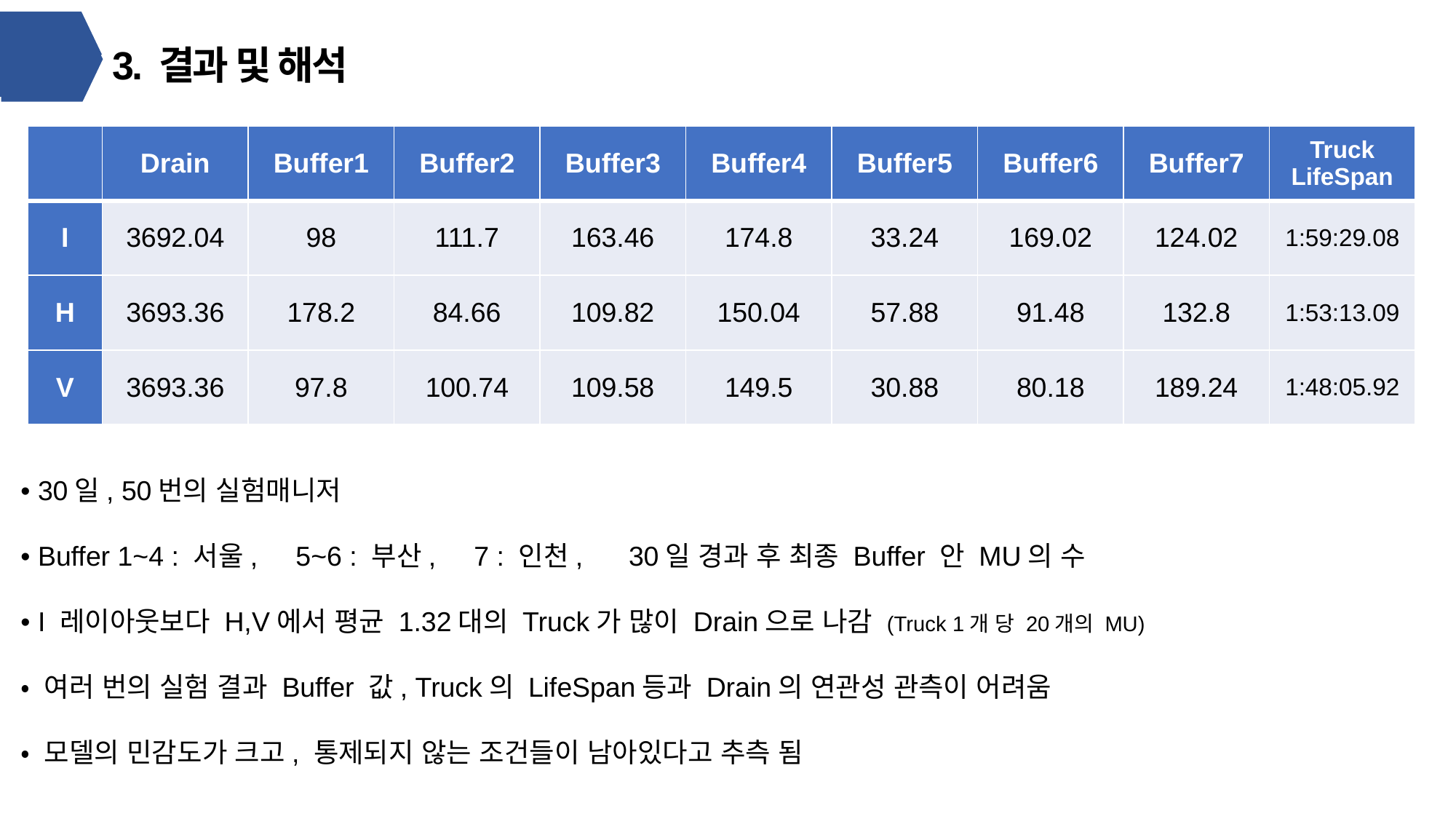

# 3. 결과 및 해석
|  | Drain | Buffer1 | Buffer2 | Buffer3 | Buffer4 | Buffer5 | Buffer6 | Buffer7 | Truck LifeSpan |
| --- | --- | --- | --- | --- | --- | --- | --- | --- | --- |
| I | 3692.04 | 98 | 111.7 | 163.46 | 174.8 | 33.24 | 169.02 | 124.02 | 1:59:29.08 |
| H | 3693.36 | 178.2 | 84.66 | 109.82 | 150.04 | 57.88 | 91.48 | 132.8 | 1:53:13.09 |
| V | 3693.36 | 97.8 | 100.74 | 109.58 | 149.5 | 30.88 | 80.18 | 189.24 | 1:48:05.92 |
• 30일, 50번의 실험매니저

• Buffer 1~4 : 서울,     5~6 : 부산,     7 : 인천,      30일 경과 후 최종 Buffer 안 MU의 수

• I 레이아웃보다 H,V에서 평균 1.32대의 Truck가 많이 Drain으로 나감 (Truck 1개 당 20개의 MU)

• 여러 번의 실험 결과 Buffer 값, Truck의 LifeSpan등과 Drain의 연관성 관측이 어려움

• 모델의 민감도가 크고, 통제되지 않는 조건들이 남아있다고 추측 됨